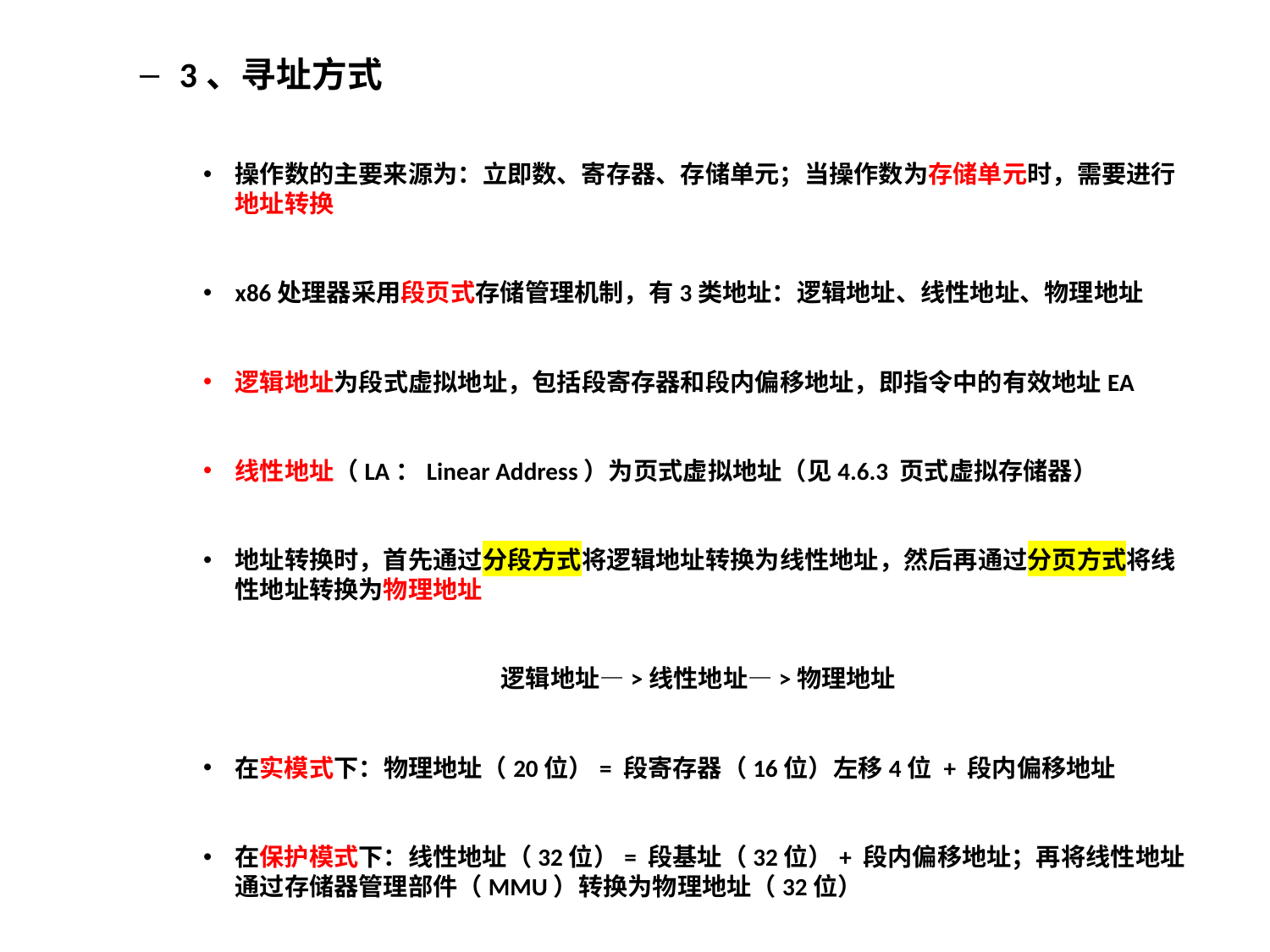

3、寻址方式

操作数的主要来源为：立即数、寄存器、存储单元；当操作数为存储单元时，需要进行地址转换

x86处理器采用段页式存储管理机制，有3类地址：逻辑地址、线性地址、物理地址

逻辑地址为段式虚拟地址，包括段寄存器和段内偏移地址，即指令中的有效地址EA

线性地址（LA：Linear Address）为页式虚拟地址（见4.6.3 页式虚拟存储器）

地址转换时，首先通过分段方式将逻辑地址转换为线性地址，然后再通过分页方式将线性地址转换为物理地址

逻辑地址—>线性地址—>物理地址

在实模式下：物理地址（20位）= 段寄存器（16位）左移4位 + 段内偏移地址

在保护模式下：线性地址（32位）= 段基址（32位）+ 段内偏移地址；再将线性地址通过存储器管理部件（MMU）转换为物理地址（32位）

地址转换中最关键是段内偏移地址的计算，段内偏移地址由寻址方式确定，x86的主要寻址方式如表5.6所示